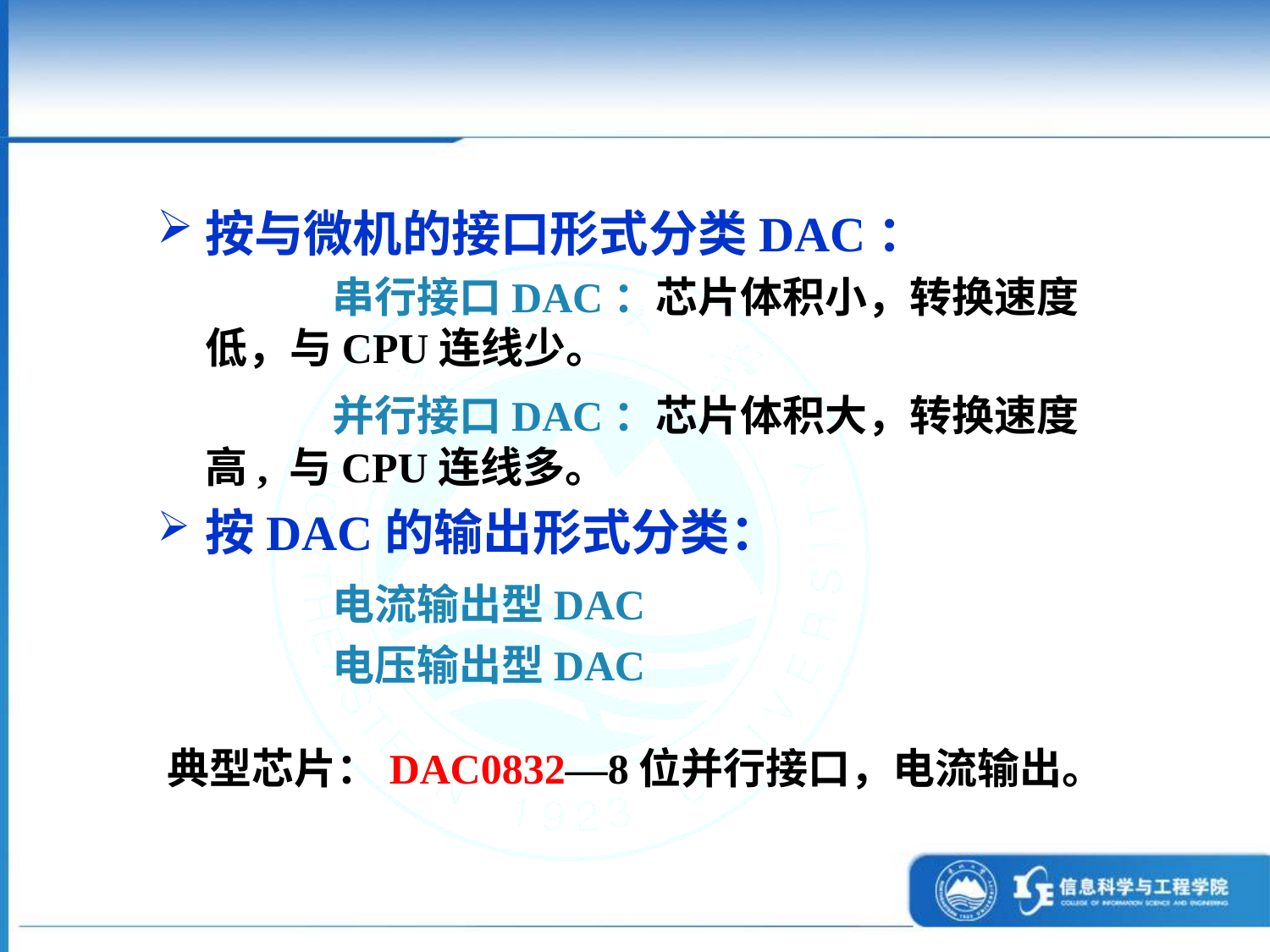

按与微机的接口形式分类DAC：
		串行接口DAC：芯片体积小，转换速度低，与CPU连线少。
		并行接口DAC：芯片体积大，转换速度高, 与CPU连线多。
按DAC的输出形式分类：
		电流输出型DAC
		电压输出型DAC
典型芯片：DAC0832—8位并行接口，电流输出。